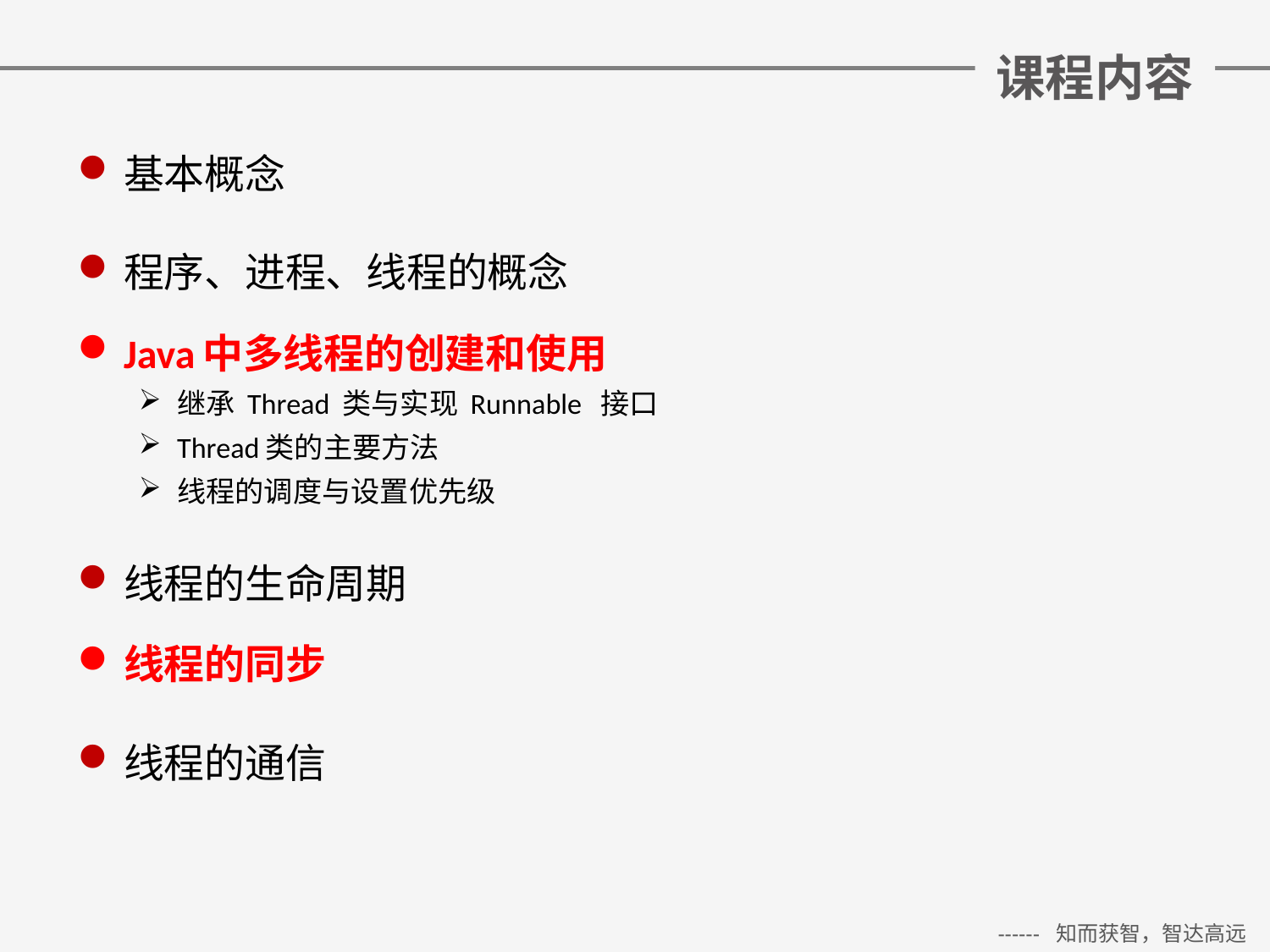

# 课程内容
基本概念
程序、进程、线程的概念
Java中多线程的创建和使用
继承 Thread 类与实现 Runnable  接口
Thread类的主要方法
线程的调度与设置优先级
线程的生命周期
线程的同步
线程的通信